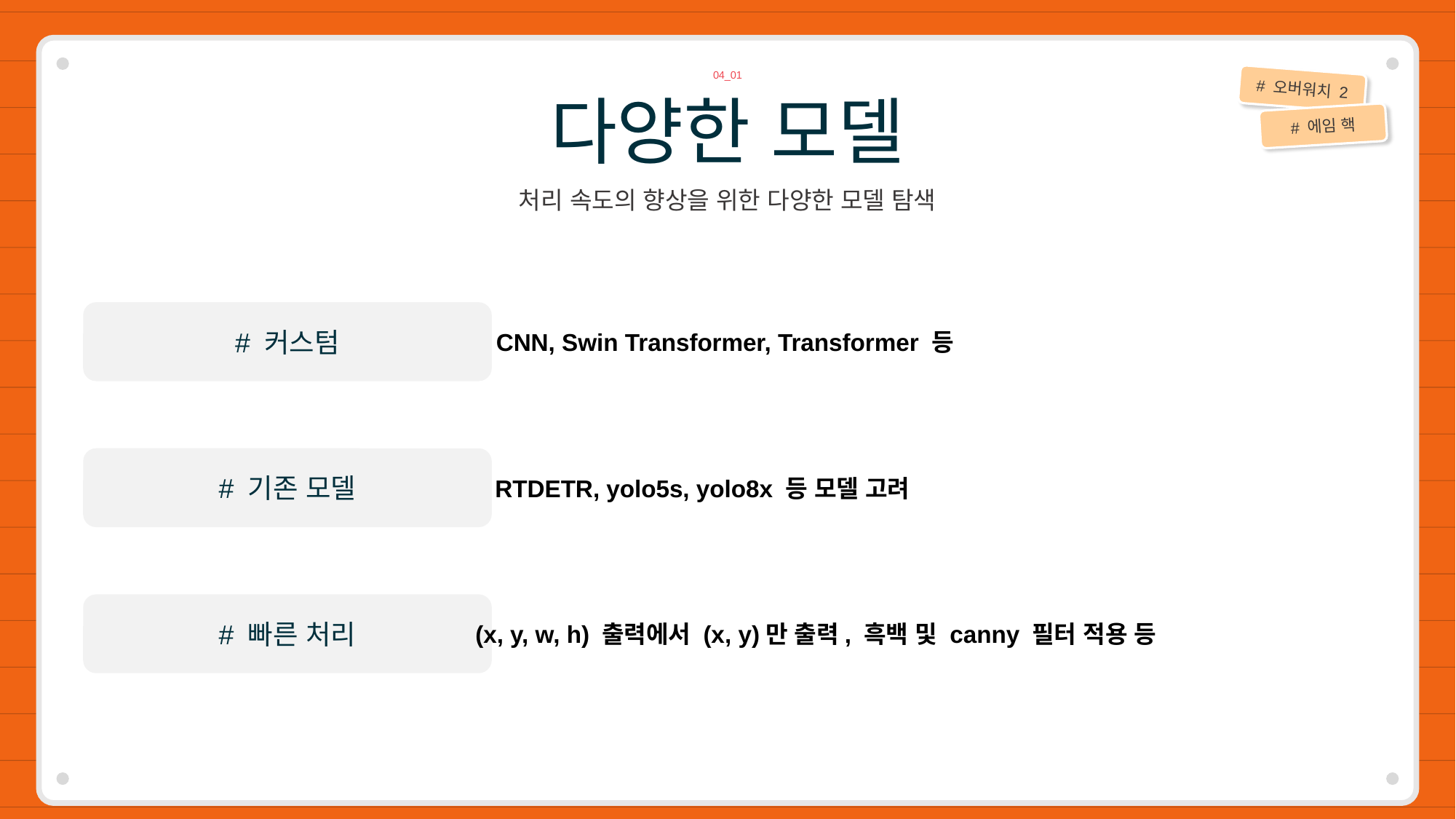

04_01
# 오버워치 2
다양한 모델
# 에임 핵
처리 속도의 향상을 위한 다양한 모델 탐색
# 커스텀
CNN, Swin Transformer, Transformer 등
# 기존 모델
RTDETR, yolo5s, yolo8x 등 모델 고려
# 빠른 처리
(x, y, w, h) 출력에서 (x, y)만 출력, 흑백 및 canny 필터 적용 등